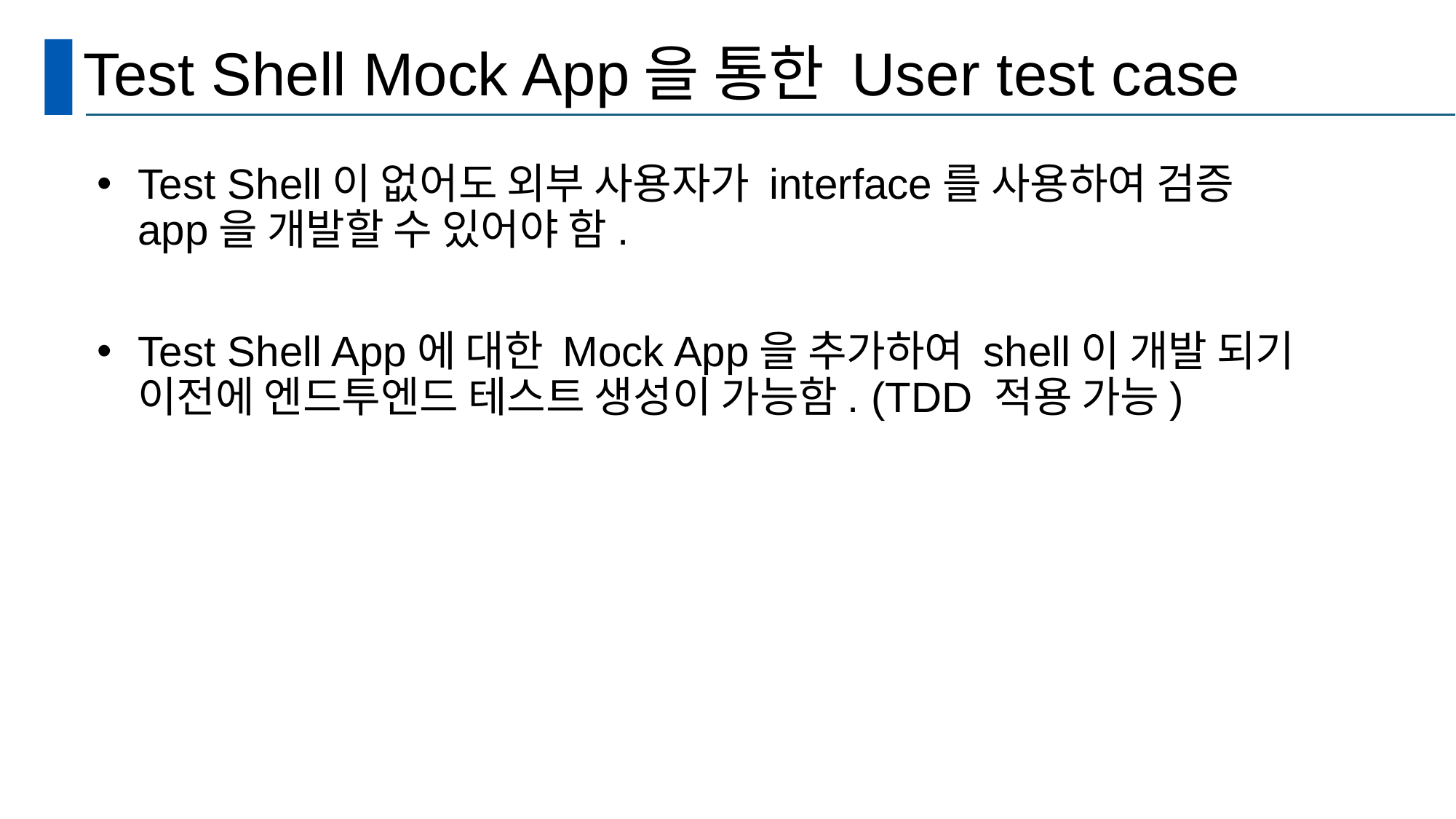

# Test Shell Mock App을 통한 User test case
Test Shell이 없어도 외부 사용자가 interface를 사용하여 검증 app을 개발할 수 있어야 함.

Test Shell App에 대한 Mock App을 추가하여 shell이 개발 되기 이전에 엔드투엔드 테스트 생성이 가능함. (TDD 적용 가능)